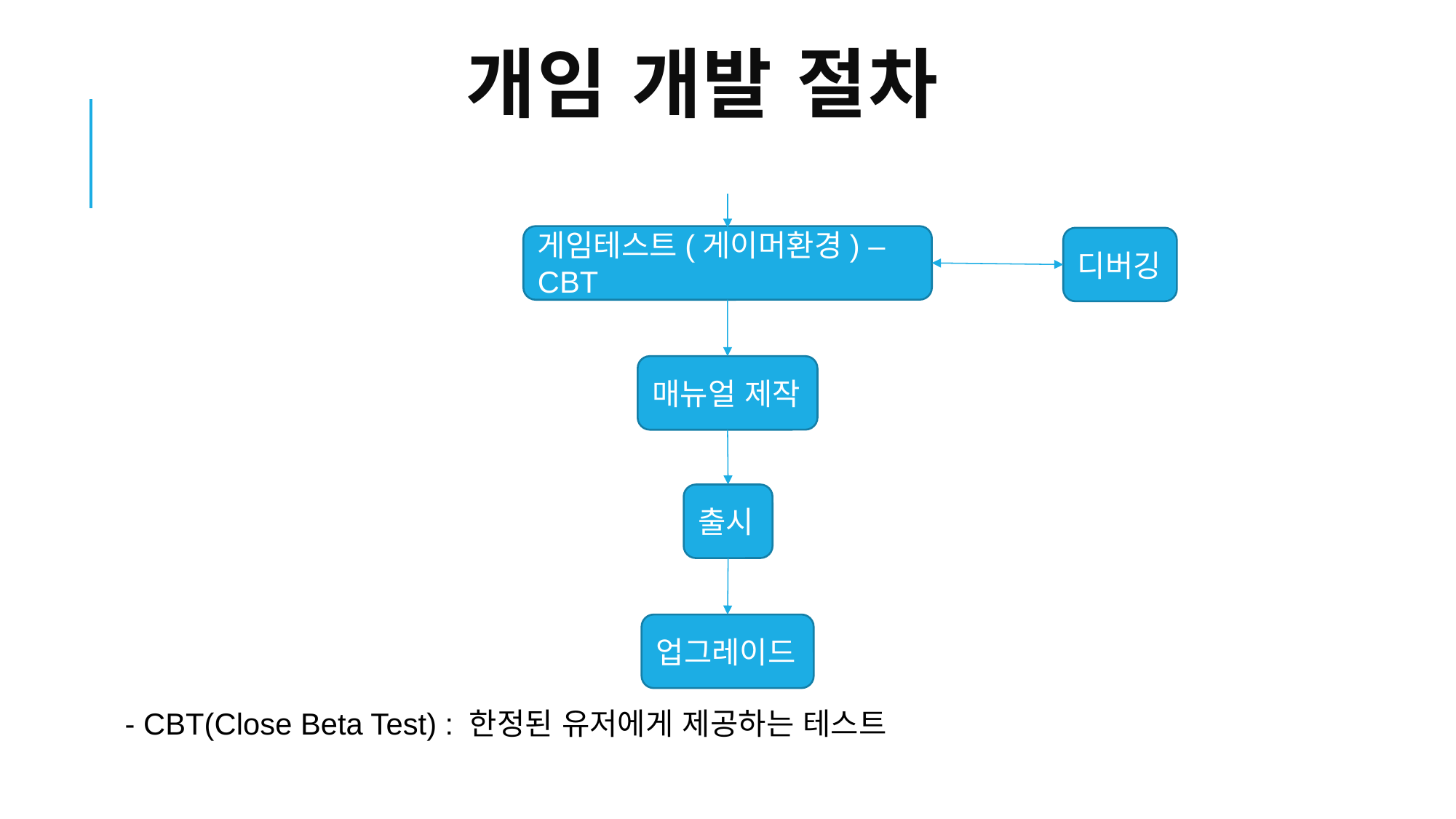

# 개임 개발 절차
게임테스트(게이머환경) – CBT
디버깅
매뉴얼 제작
출시
업그레이드
- CBT(Close Beta Test) : 한정된 유저에게 제공하는 테스트